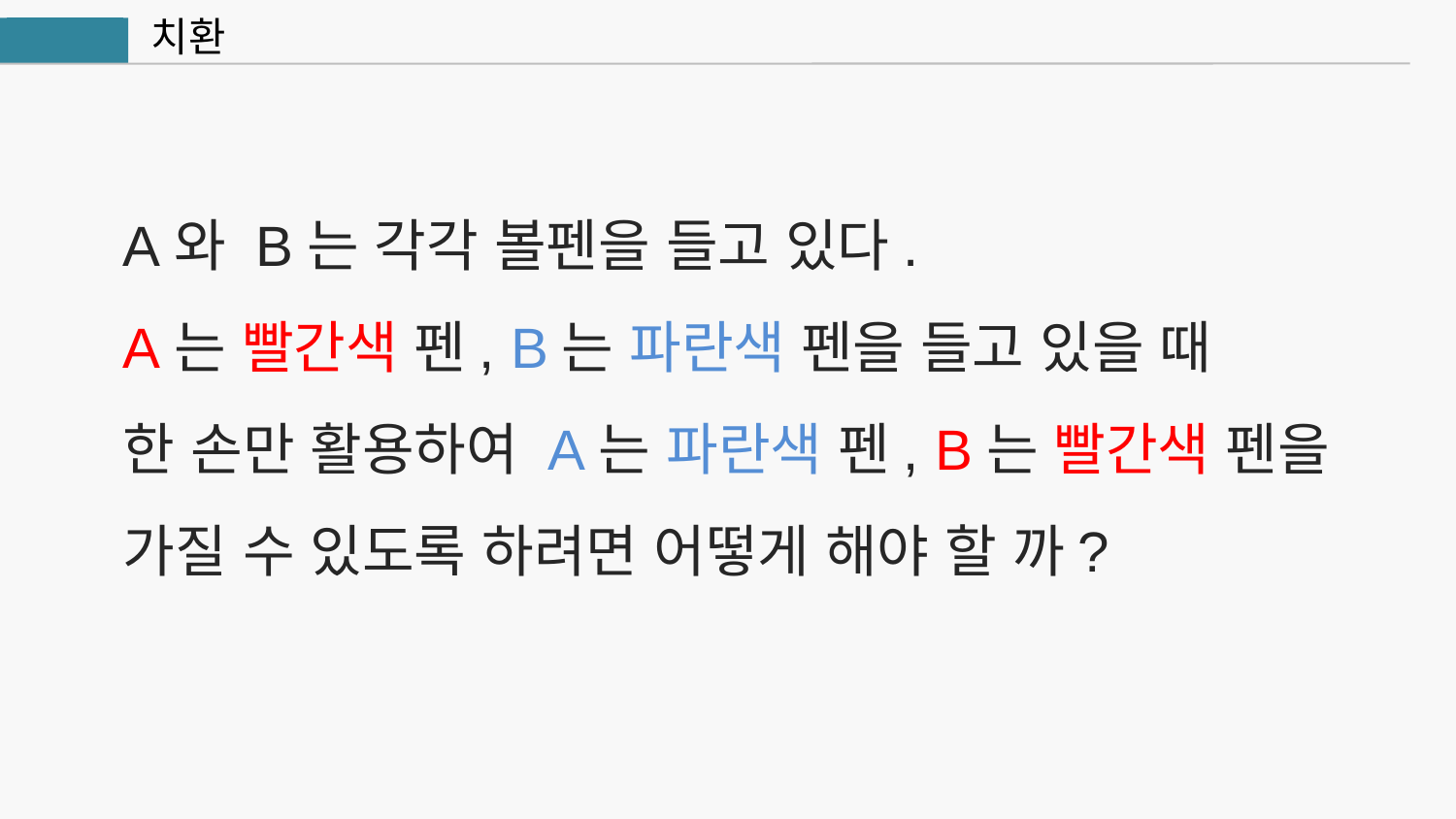

치환

자바
A와 B는 각각 볼펜을 들고 있다.
A는 빨간색 펜, B는 파란색 펜을 들고 있을 때
한 손만 활용하여 A는 파란색 펜, B는 빨간색 펜을 가질 수 있도록 하려면 어떻게 해야 할 까?